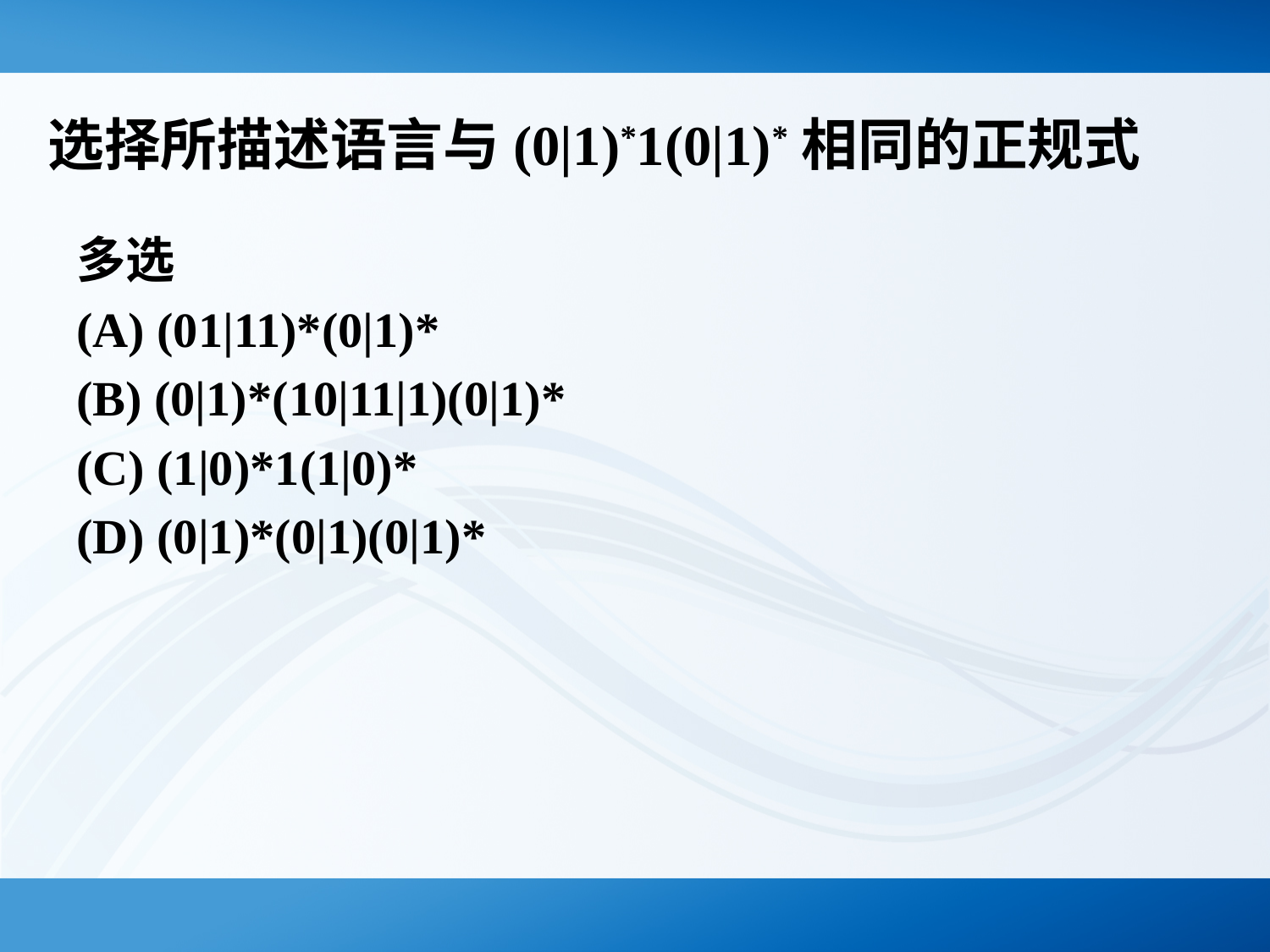

# 选择所描述语言与(0|1)*1(0|1)*相同的正规式
多选
(A) (01|11)*(0|1)*
(B) (0|1)*(10|11|1)(0|1)*
(C) (1|0)*1(1|0)*
(D) (0|1)*(0|1)(0|1)*